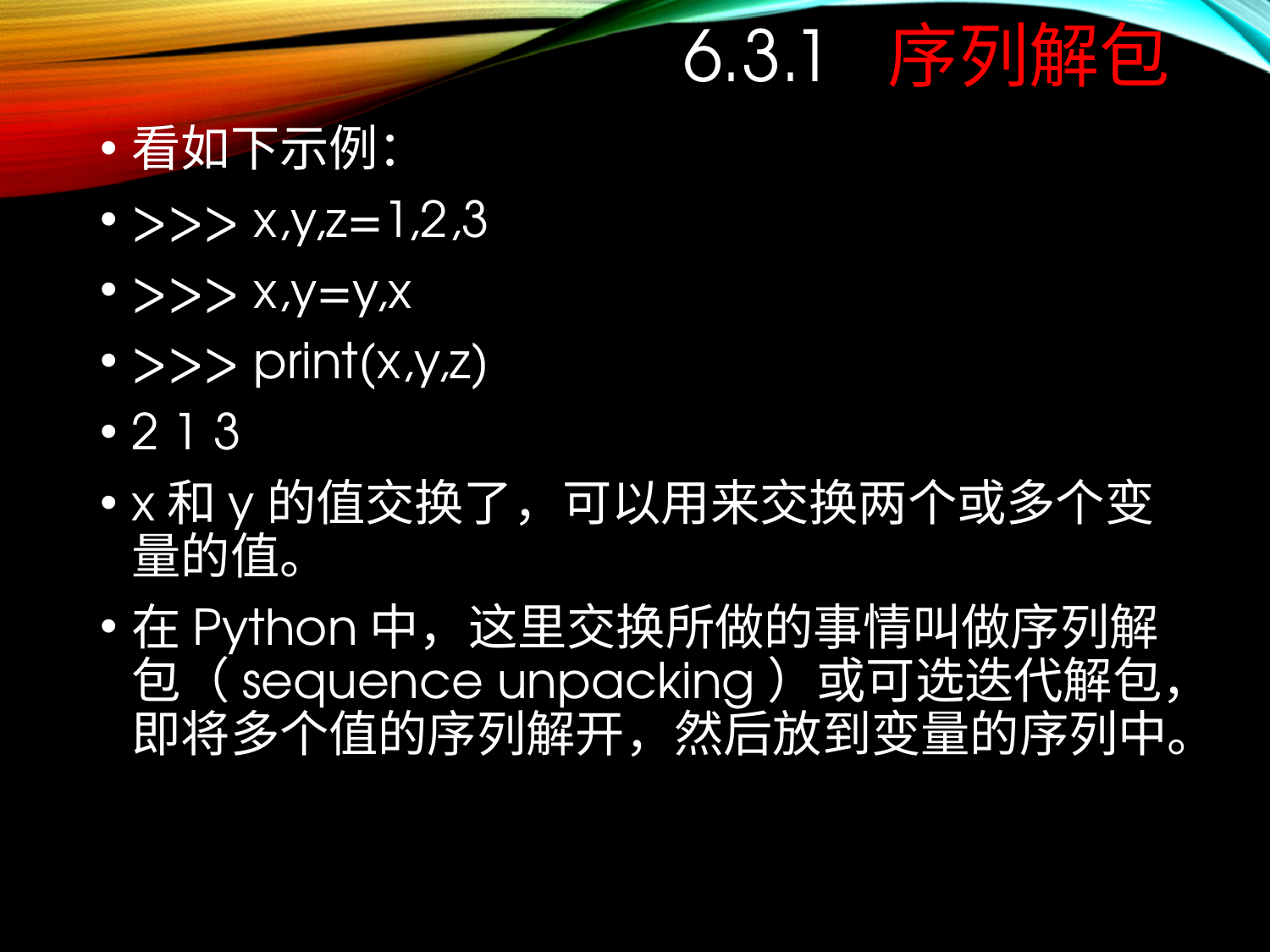

# 6.3.1  序列解包
看如下示例：
>>> x,y,z=1,2,3
>>> x,y=y,x
>>> print(x,y,z)
2 1 3
x和y的值交换了，可以用来交换两个或多个变量的值。
在Python中，这里交换所做的事情叫做序列解包（sequence unpacking）或可选迭代解包，即将多个值的序列解开，然后放到变量的序列中。